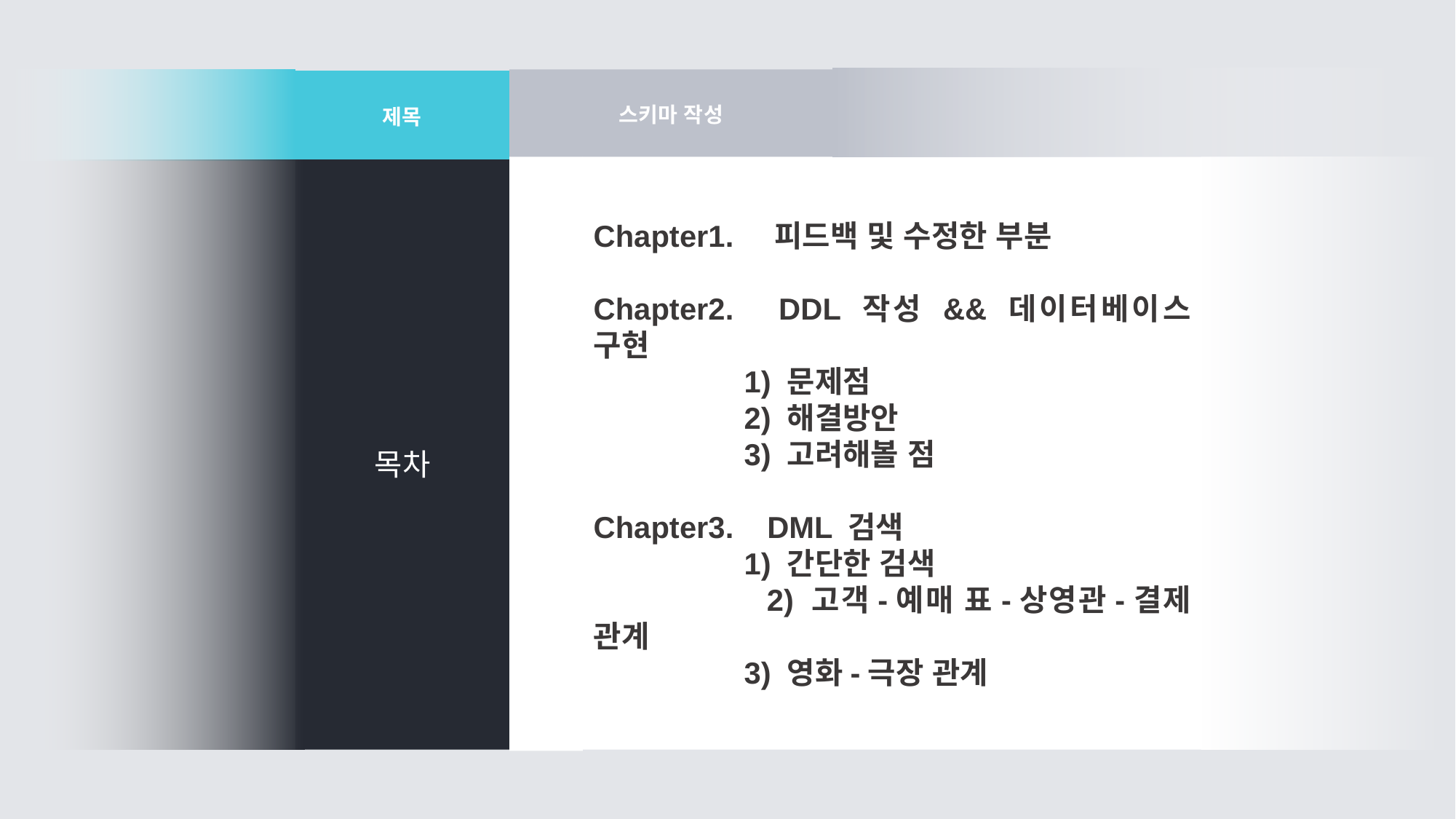

스키마 작성
제목

Chapter1.    피드백 및 수정한 부분

Chapter2.    DDL 작성 && 데이터베이스 구현
                  1) 문제점
                  2) 해결방안
                  3) 고려해볼 점

Chapter3.    DML 검색
                  1) 간단한 검색
                  2) 고객-예매 표-상영관-결제 관계
                  3) 영화-극장 관계

목차